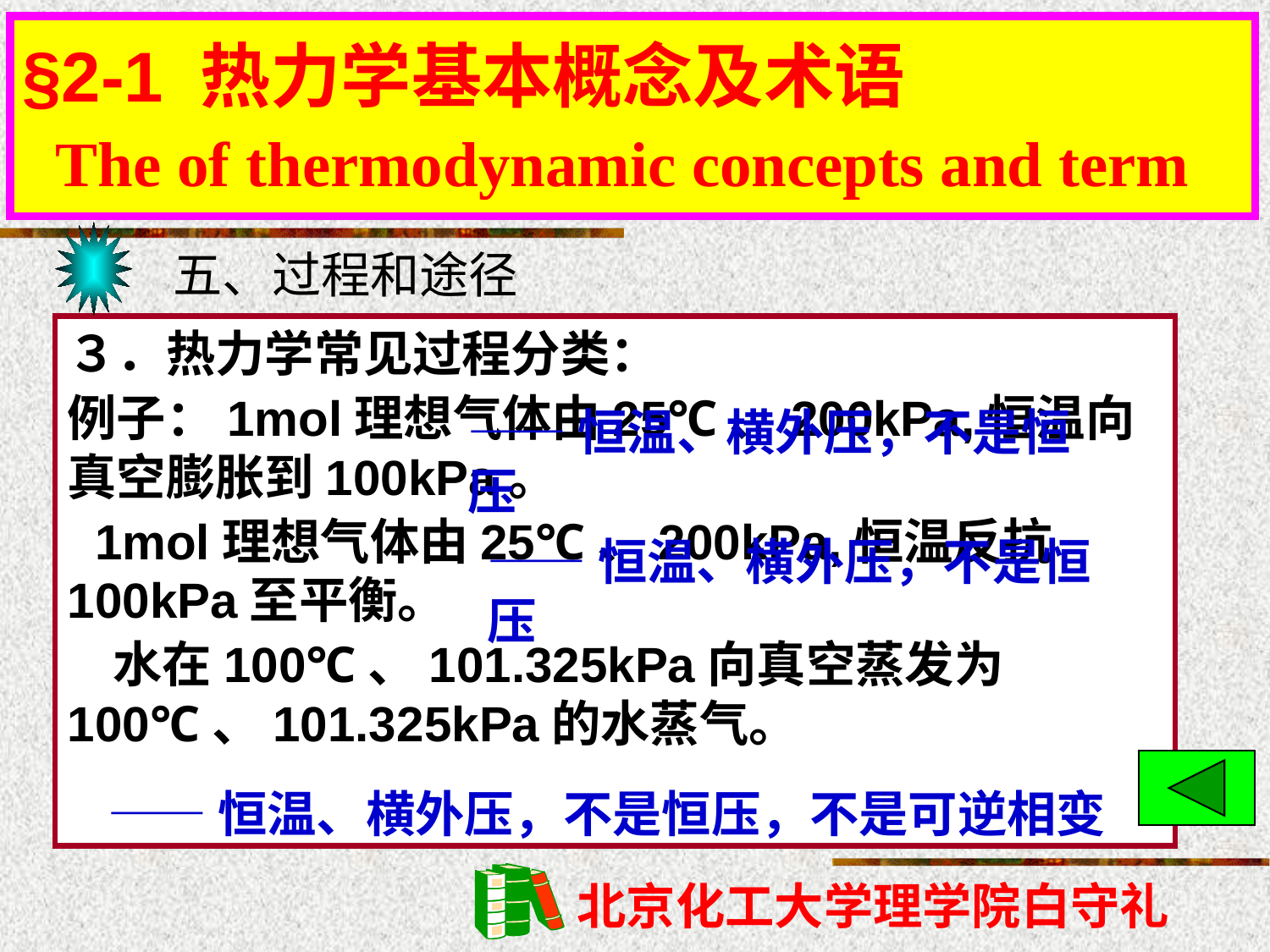

§2-1 热力学基本概念及术语
 The of thermodynamic concepts and term
§2-1 热力学基本概念及术语

五、过程和途径
３．热力学常见过程分类：
例子：1mol理想气体由25℃、200kPa,恒温向真空膨胀到100kPa。
  1mol理想气体由25℃、200kPa,恒温反抗100kPa至平衡。
   水在100℃、101.325kPa向真空蒸发为100℃、101.325kPa的水蒸气。
——恒温、横外压，不是恒压
——恒温、横外压，不是恒压

——恒温、横外压，不是恒压，不是可逆相变